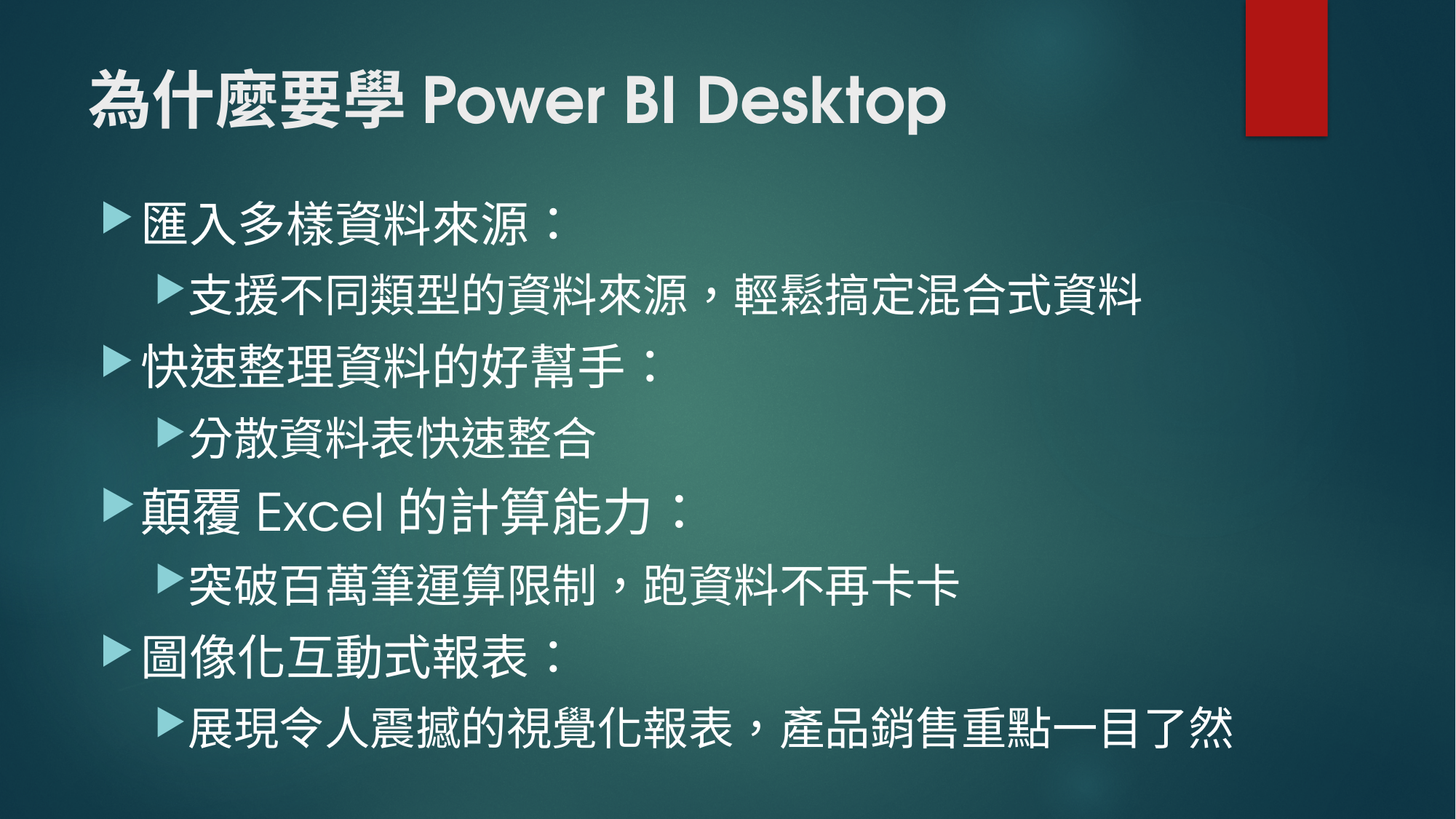

# 為什麼要學Power BI Desktop
匯入多樣資料來源：
支援不同類型的資料來源，輕鬆搞定混合式資料
快速整理資料的好幫手：
分散資料表快速整合
顛覆Excel的計算能力：
突破百萬筆運算限制，跑資料不再卡卡
圖像化互動式報表：
展現令人震撼的視覺化報表，產品銷售重點一目了然